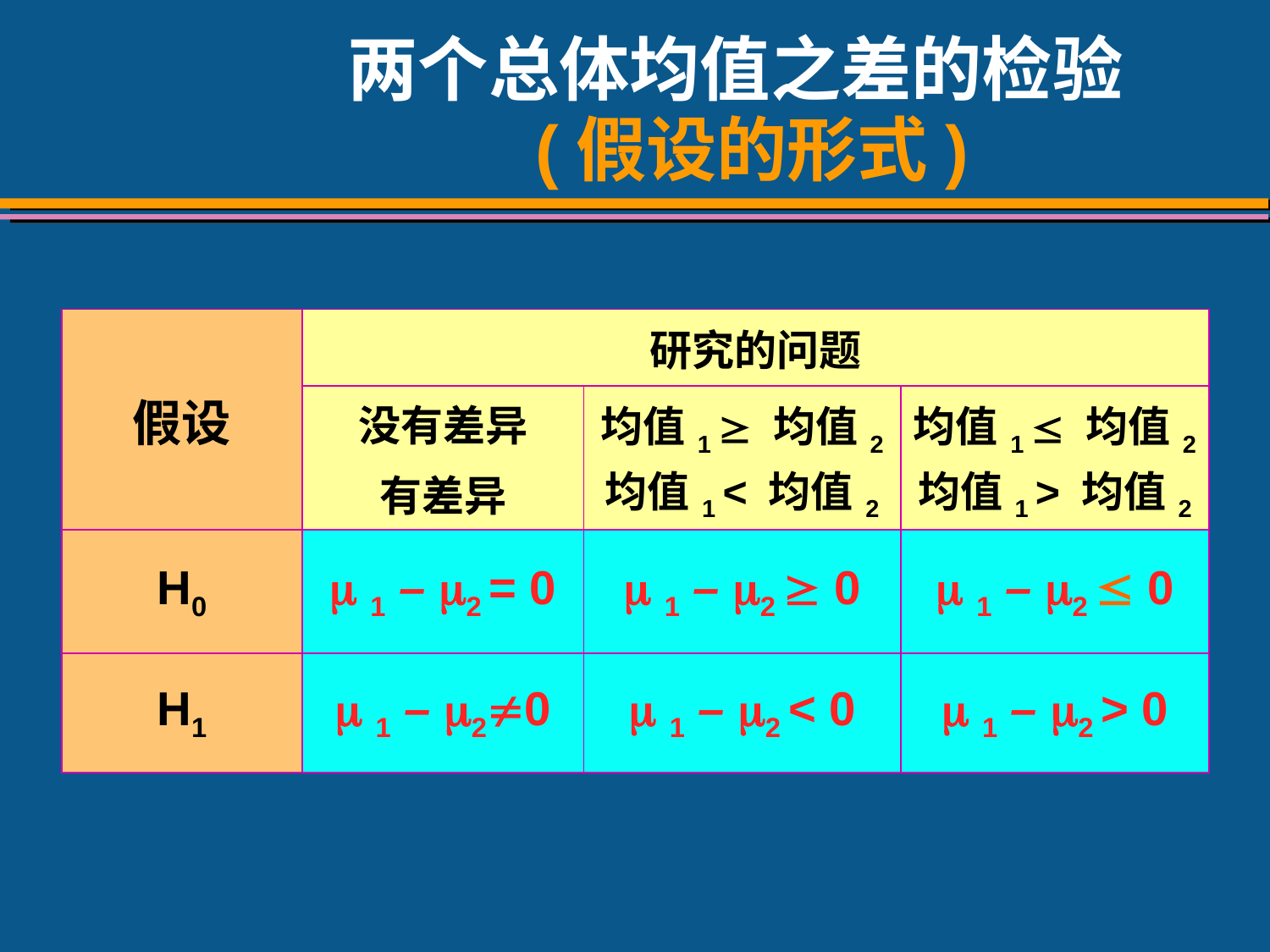

# 两个总体均值之差的检验 (假设的形式)
| 假设 | 研究的问题 |  |  |
| --- | --- | --- | --- |
|  | 没有差异 有差异 | 均值1 ≥ 均值2 均值1 < 均值2 | 均值1 ≤ 均值2 均值1 > 均值2 |
| H0 | μ 1 – μ2 = 0 | μ 1 – μ2 ≥ 0 | μ 1 – μ2 ≤ 0 |
| H1 | μ 1 – μ2≠0 | μ 1 – μ2 < 0 | μ 1 – μ2 > 0 |